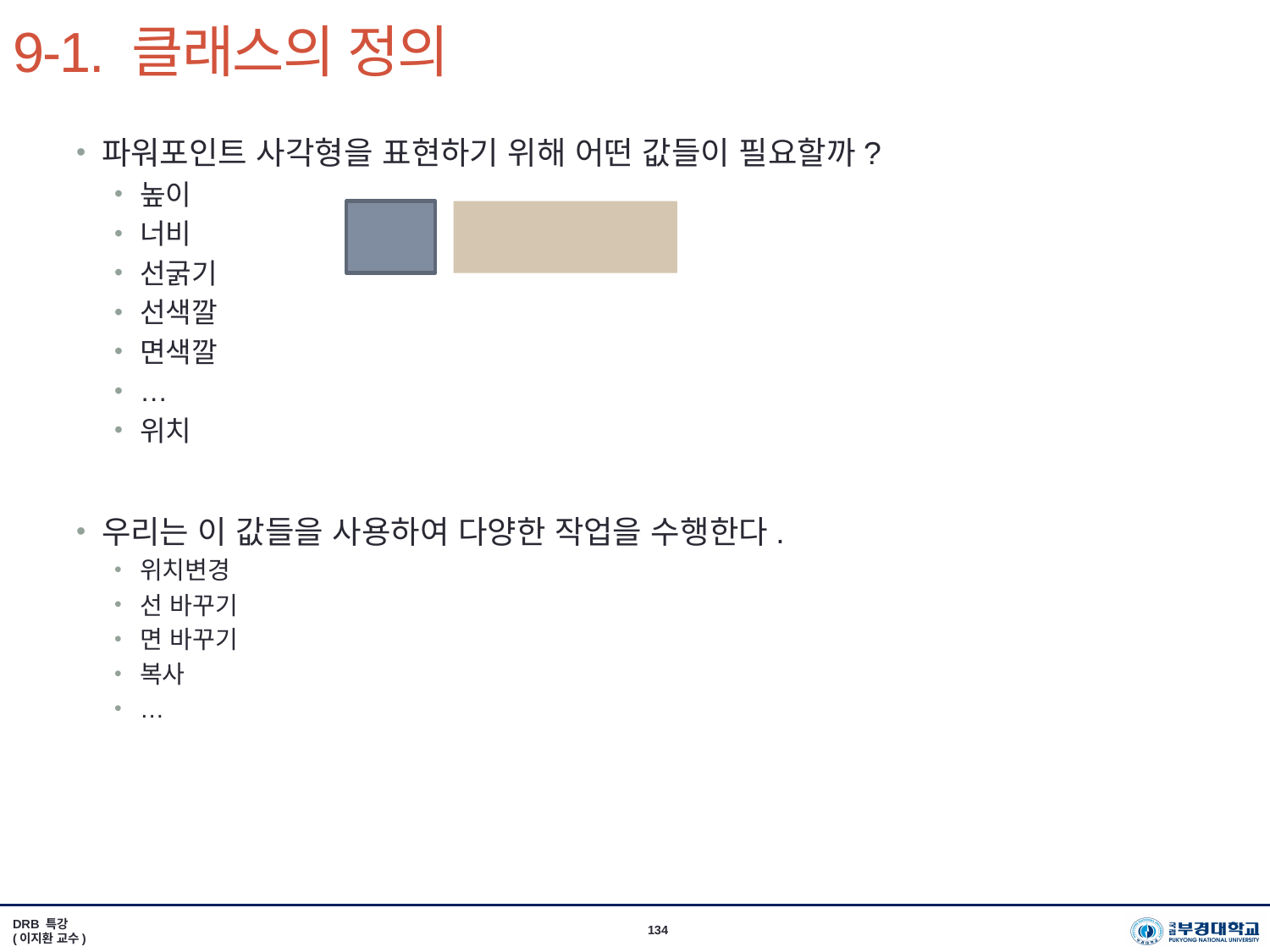

# 9-1. 클래스의 정의
파워포인트 사각형을 표현하기 위해 어떤 값들이 필요할까?
높이
너비
선굵기
선색깔
면색깔
…
위치

우리는 이 값들을 사용하여 다양한 작업을 수행한다.
위치변경
선 바꾸기
면 바꾸기
복사
…

DRB 특강
(이지환 교수)